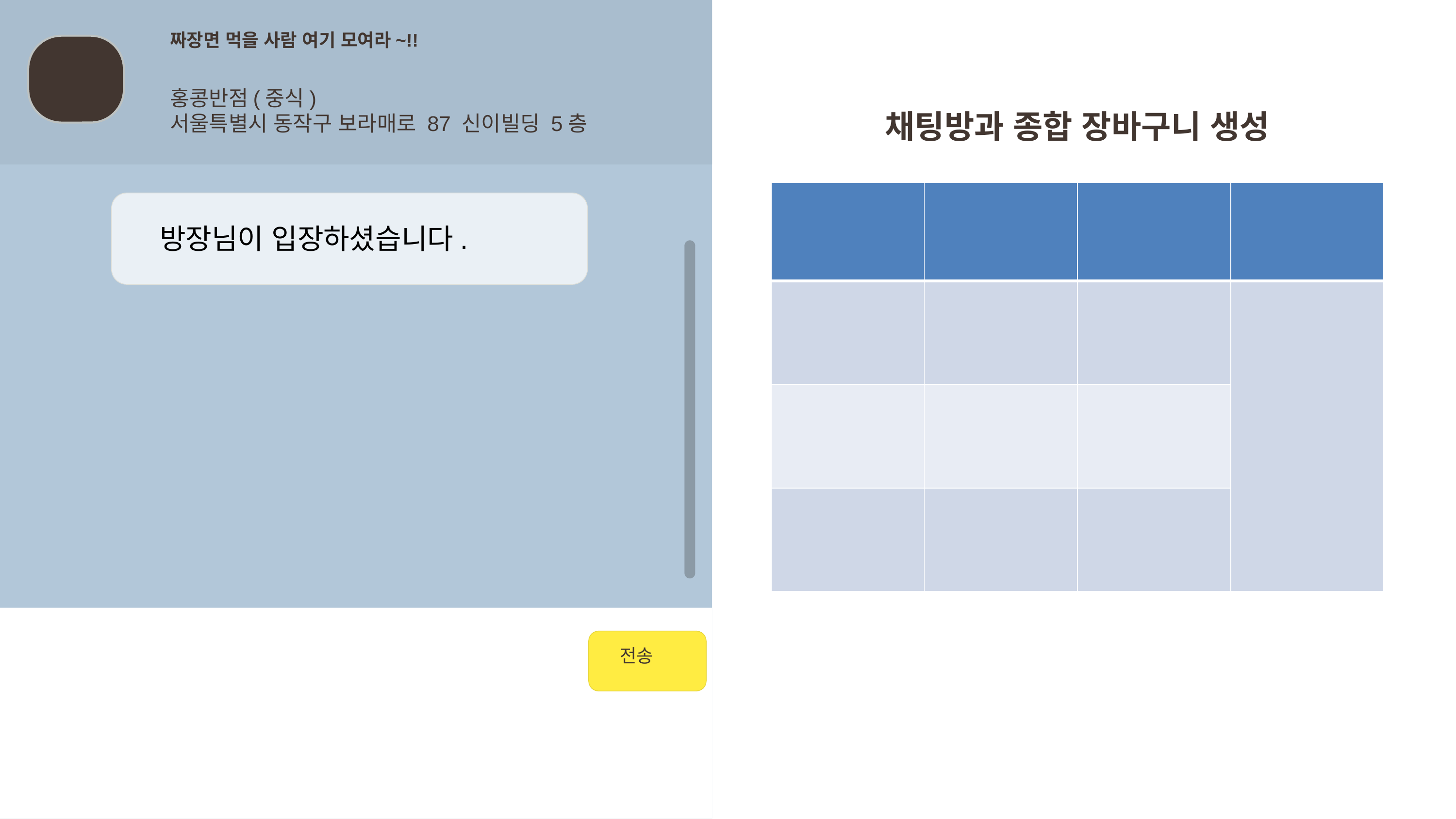

사용된 색상

짜장면 먹을 사람 여기 모여라~!!

홍콩반점(중식)
서울특별시 동작구 보라매로 87 신이빌딩 5층
채팅방과 종합 장바구니 생성
|  |  |  |  |
| --- | --- | --- | --- |
|  |  |  |  |
|  |  |  |  |
|  |  |  |  |

방장님이 입장하셨습니다.

전송